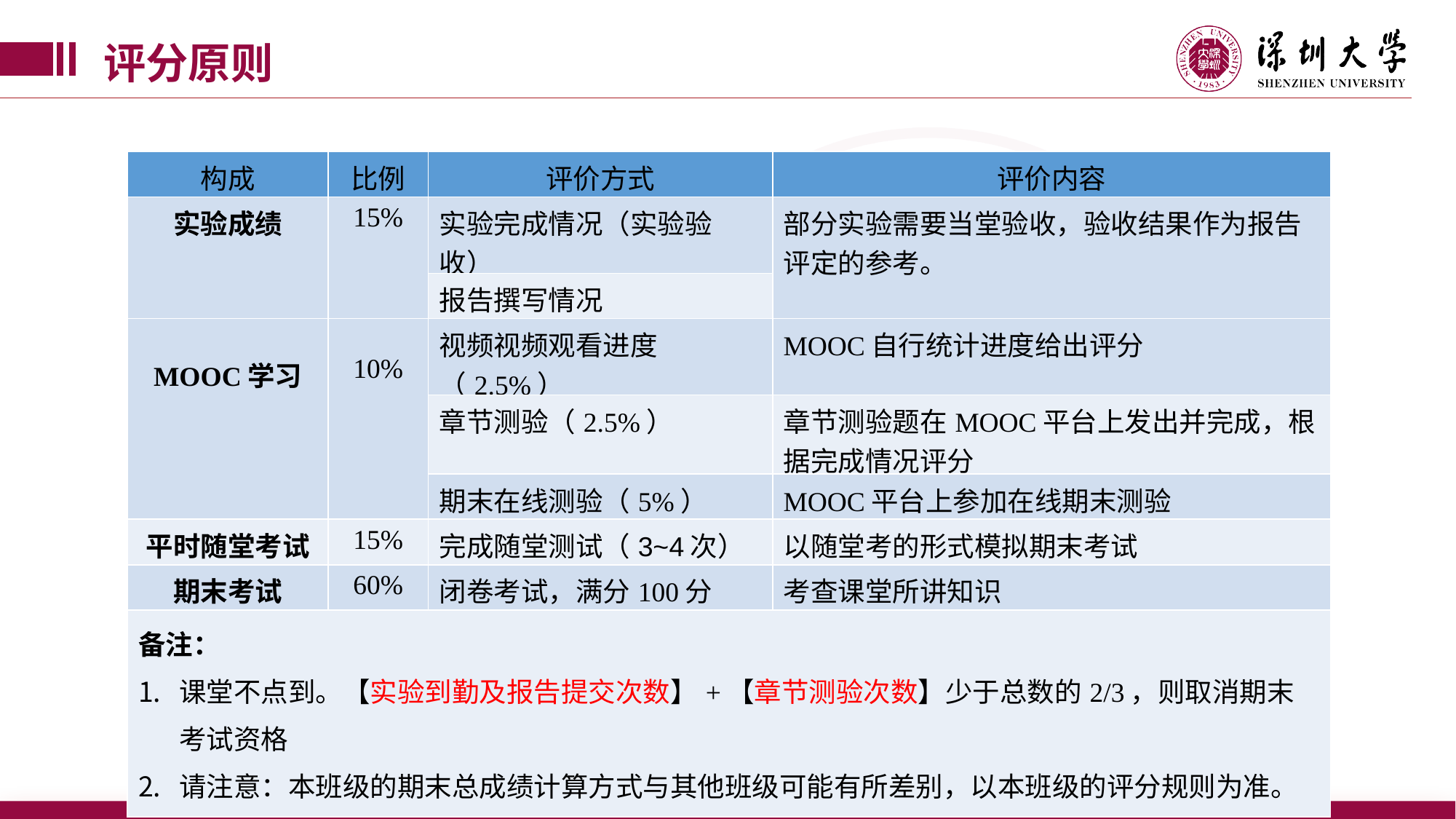

评分原则

| 构成 | 比例 | 评价方式 | 评价内容 |
| --- | --- | --- | --- |
| 实验成绩 | 15% | 实验完成情况（实验验收） | 部分实验需要当堂验收，验收结果作为报告评定的参考。 |
|  |  | 报告撰写情况 |  |
| MOOC学习 | 10% | 视频视频观看进度（2.5%） | MOOC自行统计进度给出评分 |
|  |  | 章节测验（2.5%） | 章节测验题在MOOC平台上发出并完成，根据完成情况评分 |
|  |  | 期末在线测验（5%） | MOOC平台上参加在线期末测验 |
| 平时随堂考试 | 15% | 完成随堂测试（3~4次） | 以随堂考的形式模拟期末考试 |
| 期末考试 | 60% | 闭卷考试，满分100分 | 考查课堂所讲知识 |
| 备注： 课堂不点到。【实验到勤及报告提交次数】+【章节测验次数】少于总数的2/3，则取消期末考试资格 请注意：本班级的期末总成绩计算方式与其他班级可能有所差别，以本班级的评分规则为准。 |  |  |  |